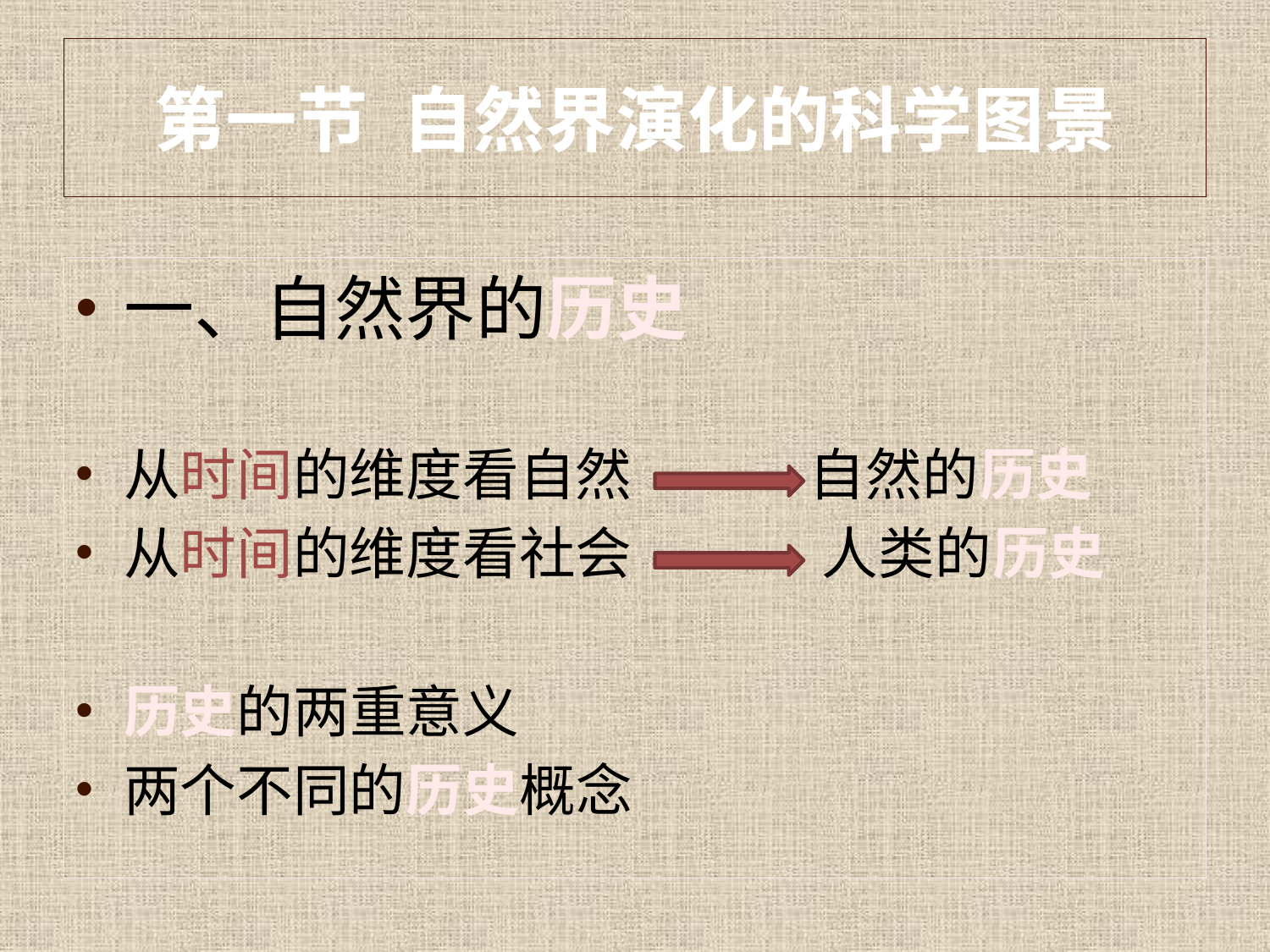

# 第一节  自然界演化的科学图景
一、自然界的历史

从时间的维度看自然              自然的历史
从时间的维度看社会               人类的历史

历史的两重意义
两个不同的历史概念